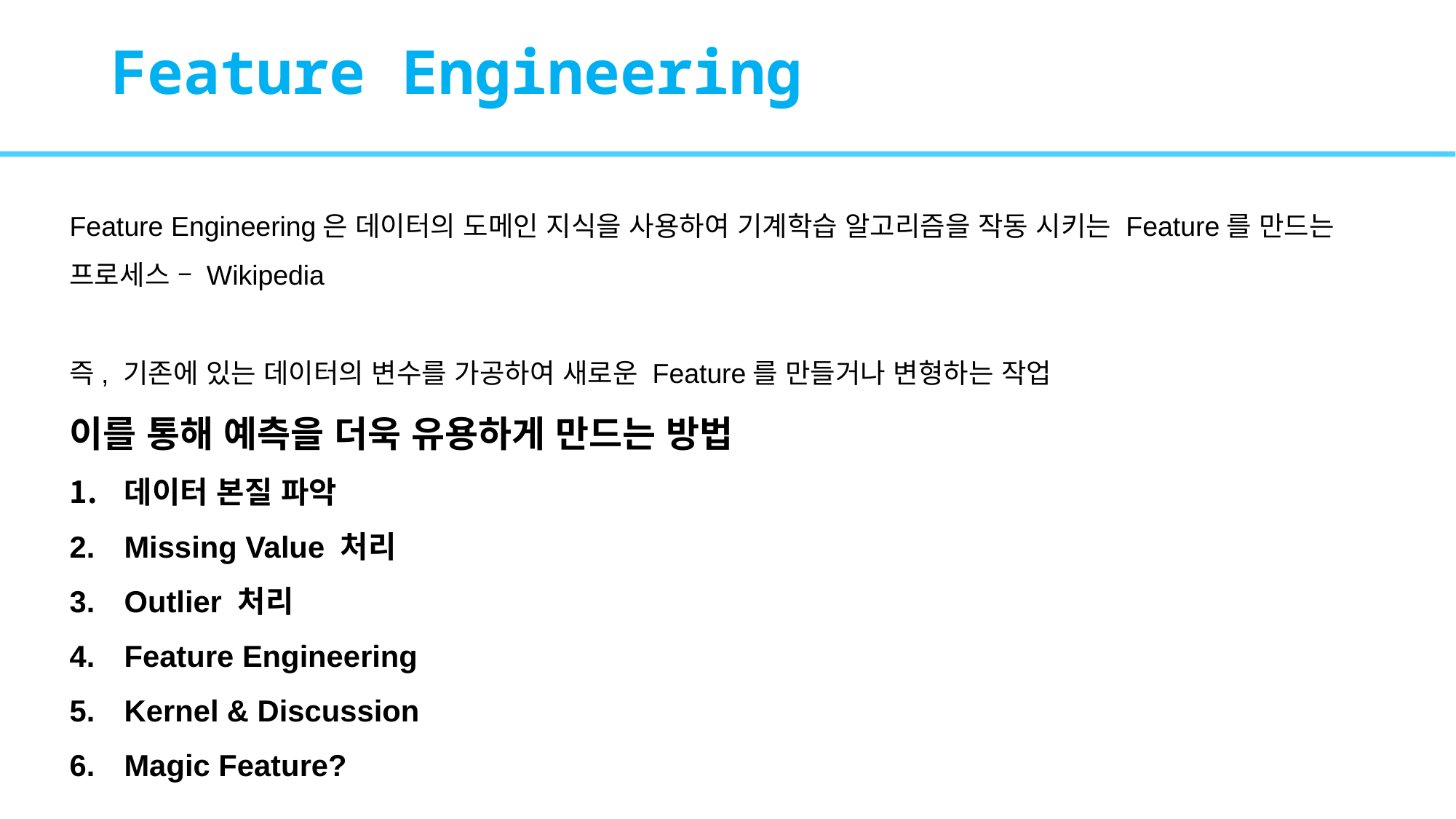

# Feature Engineering
Feature Engineering은 데이터의 도메인 지식을 사용하여 기계학습 알고리즘을 작동 시키는 Feature를 만드는 프로세스 – Wikipedia

즉, 기존에 있는 데이터의 변수를 가공하여 새로운 Feature를 만들거나 변형하는 작업
이를 통해 예측을 더욱 유용하게 만드는 방법
데이터 본질 파악
Missing Value 처리
Outlier 처리
Feature Engineering
Kernel & Discussion
Magic Feature?